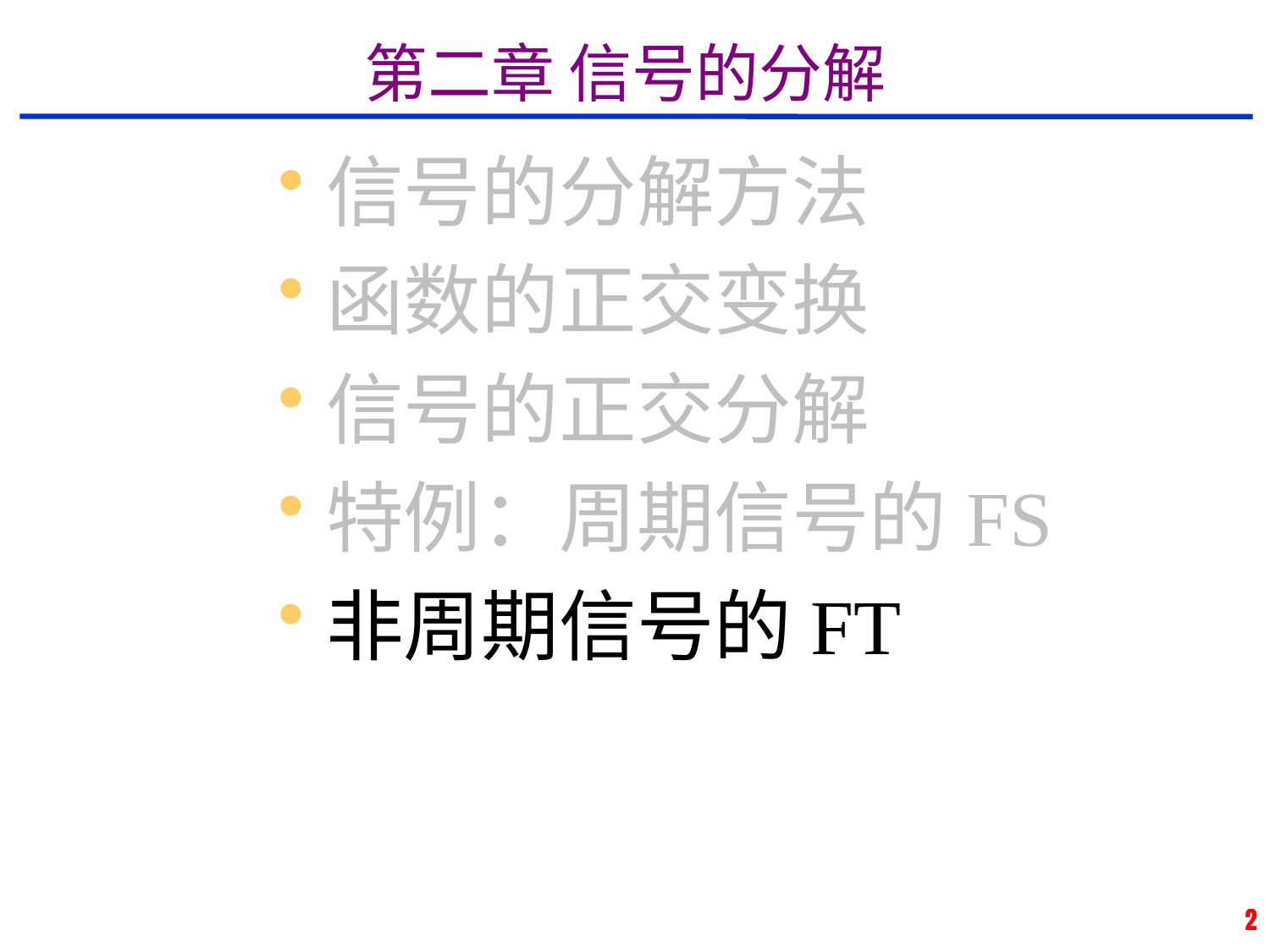

第二章 信号的分解
信号的分解方法
函数的正交变换
信号的正交分解
特例：周期信号的FS
非周期信号的FT

2